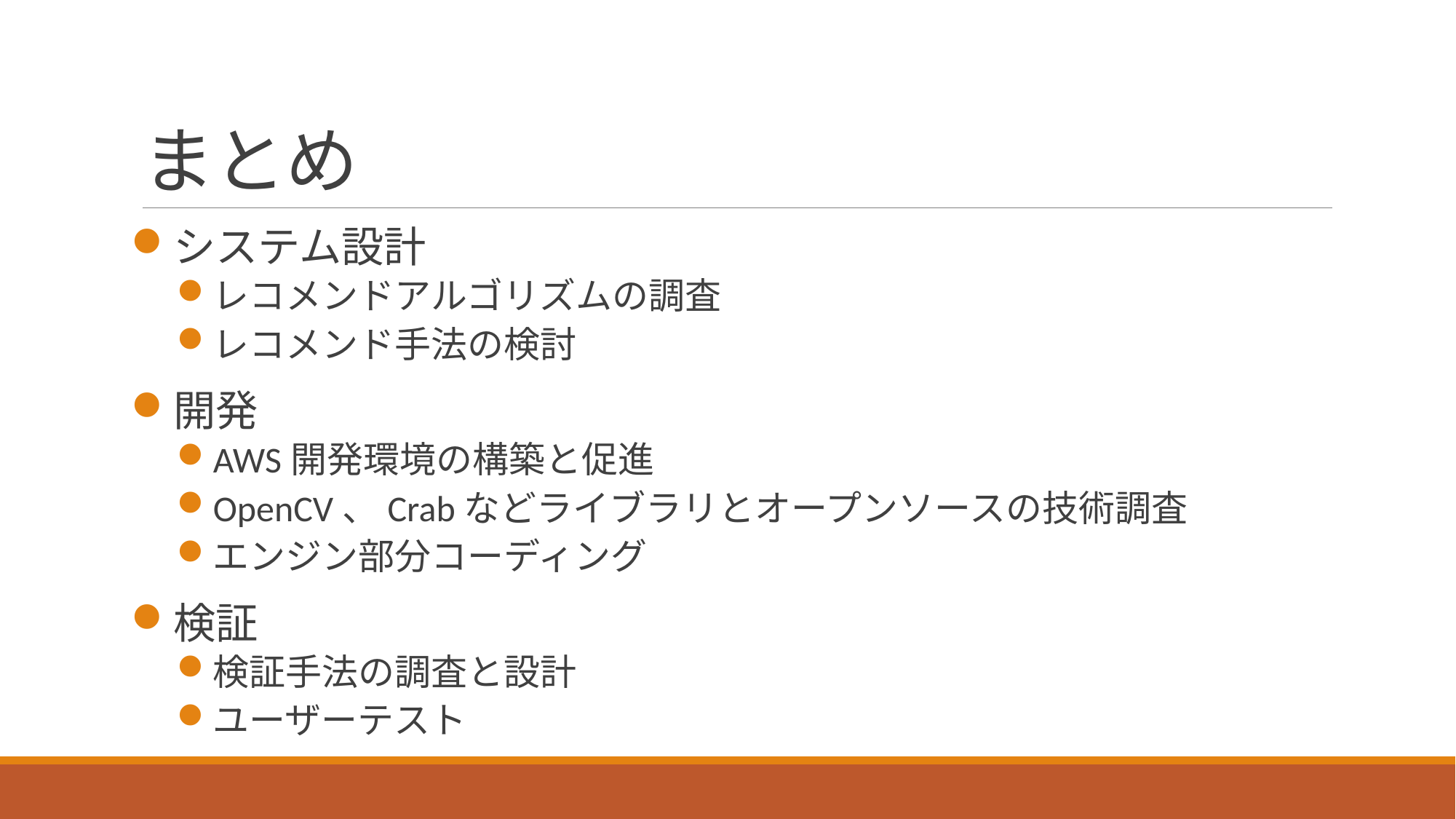

# まとめ
システム設計
レコメンドアルゴリズムの調査
レコメンド手法の検討
開発
AWS開発環境の構築と促進
OpenCV、Crabなどライブラリとオープンソースの技術調査
エンジン部分コーディング
検証
検証手法の調査と設計
ユーザーテスト